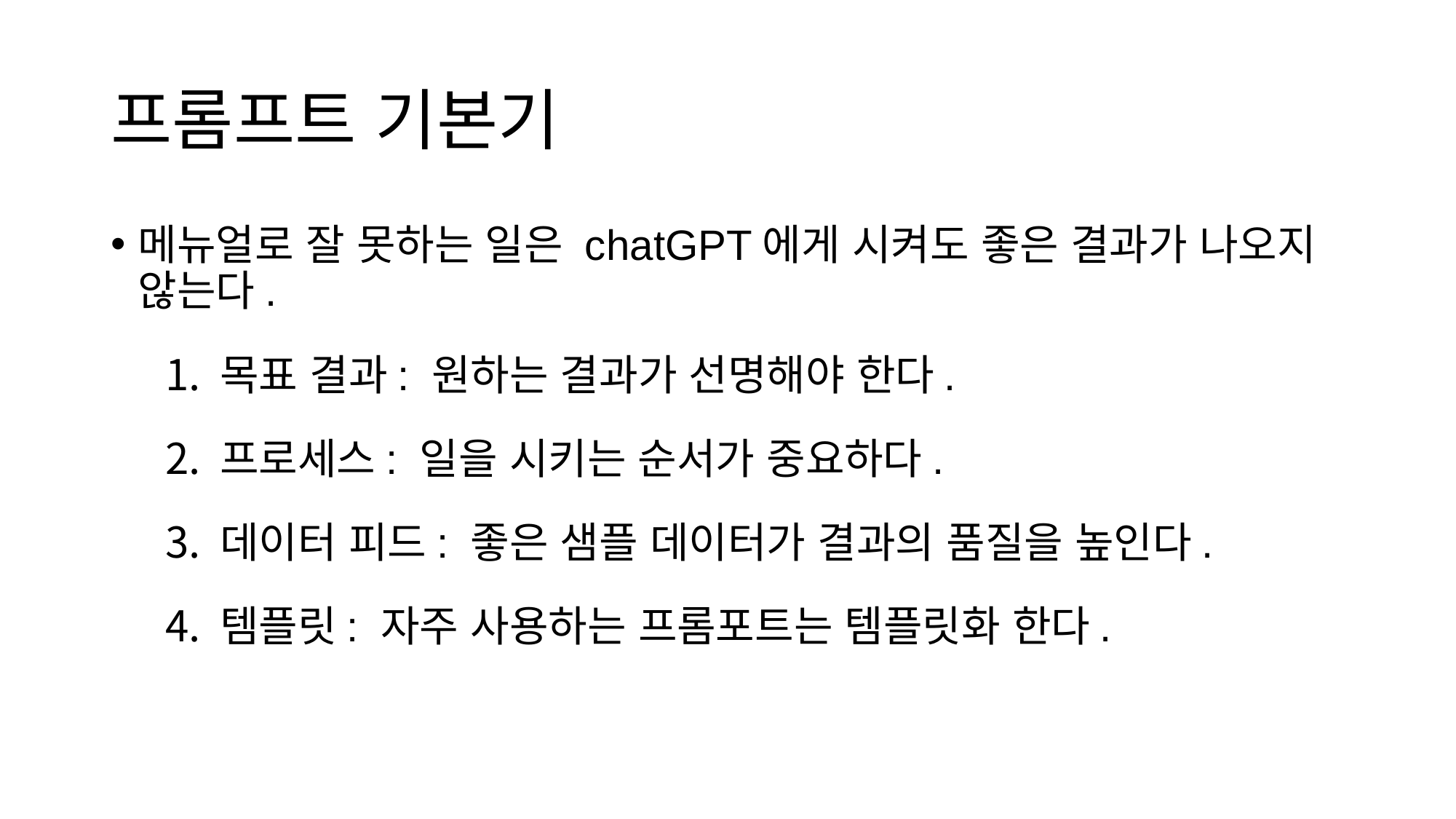

# 프롬프트 기본기
메뉴얼로 잘 못하는 일은 chatGPT에게 시켜도 좋은 결과가 나오지 않는다.
목표 결과: 원하는 결과가 선명해야 한다.
프로세스: 일을 시키는 순서가 중요하다.
데이터 피드: 좋은 샘플 데이터가 결과의 품질을 높인다.
템플릿: 자주 사용하는 프롬포트는 템플릿화 한다.